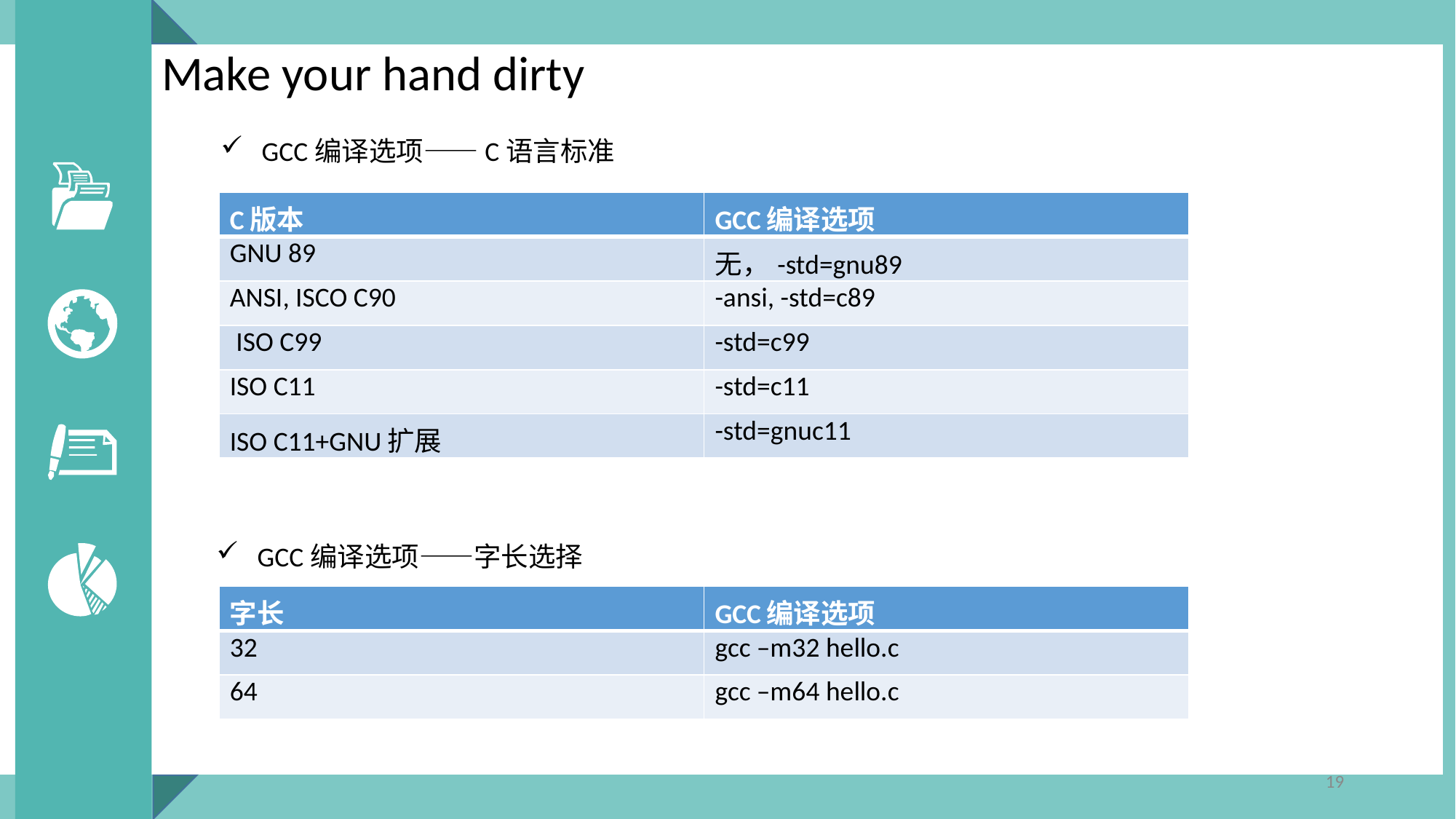

Make your hand dirty
GCC编译选项——C语言标准
| C版本 | GCC编译选项 |
| --- | --- |
| GNU 89 | 无，-std=gnu89 |
| ANSI, ISCO C90 | -ansi, -std=c89 |
| ISO C99 | -std=c99 |
| ISO C11 | -std=c11 |
| ISO C11+GNU扩展 | -std=gnuc11 |
GCC编译选项——字长选择

| 字长 | GCC编译选项 |
| --- | --- |
| 32 | gcc –m32 hello.c |
| 64 | gcc –m64 hello.c |
19